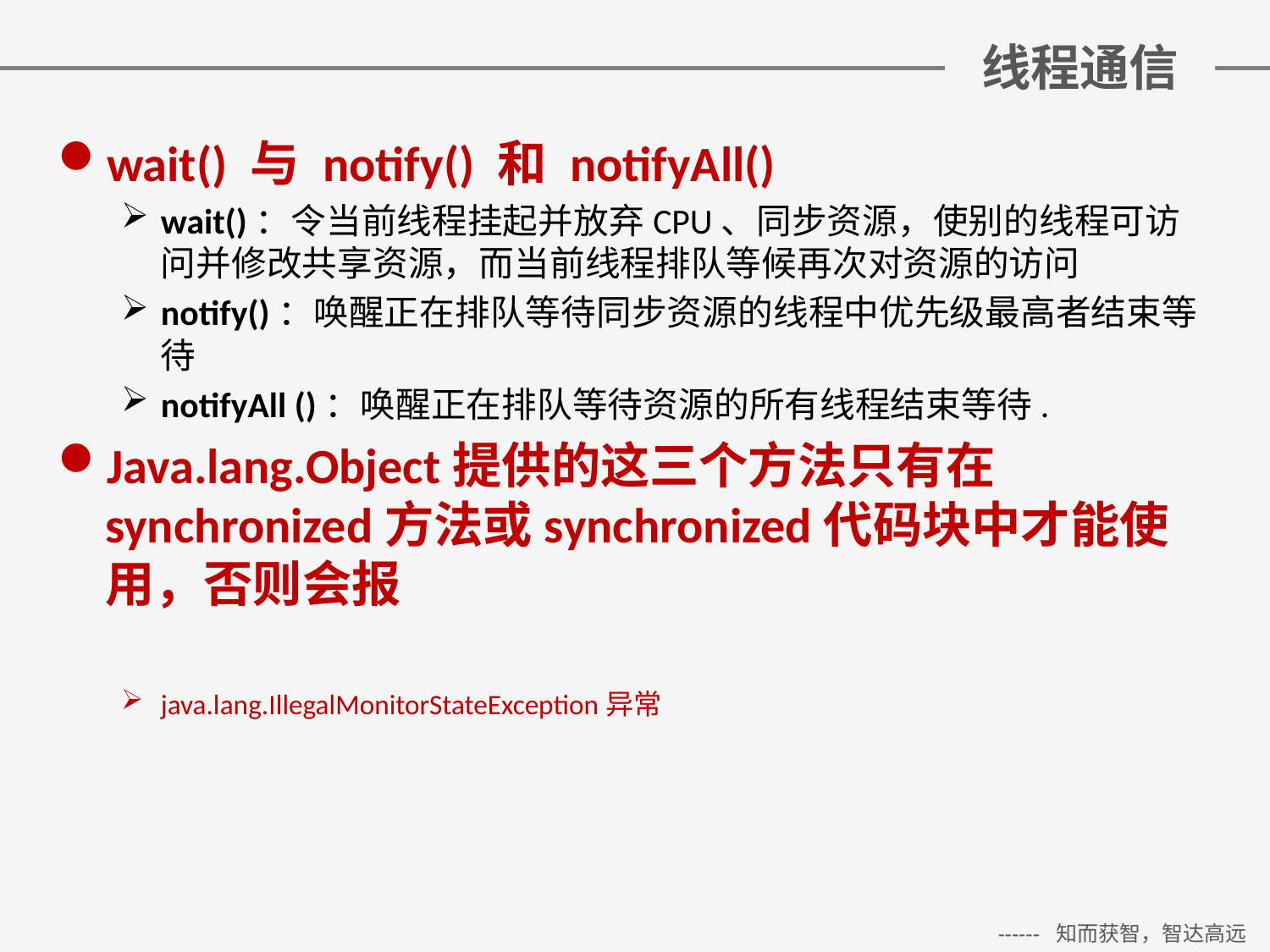

# 线程通信
wait() 与 notify() 和 notifyAll()
wait()：令当前线程挂起并放弃CPU、同步资源，使别的线程可访问并修改共享资源，而当前线程排队等候再次对资源的访问
notify()：唤醒正在排队等待同步资源的线程中优先级最高者结束等待
notifyAll ()：唤醒正在排队等待资源的所有线程结束等待.
Java.lang.Object提供的这三个方法只有在synchronized方法或synchronized代码块中才能使用，否则会报

java.lang.IllegalMonitorStateException异常